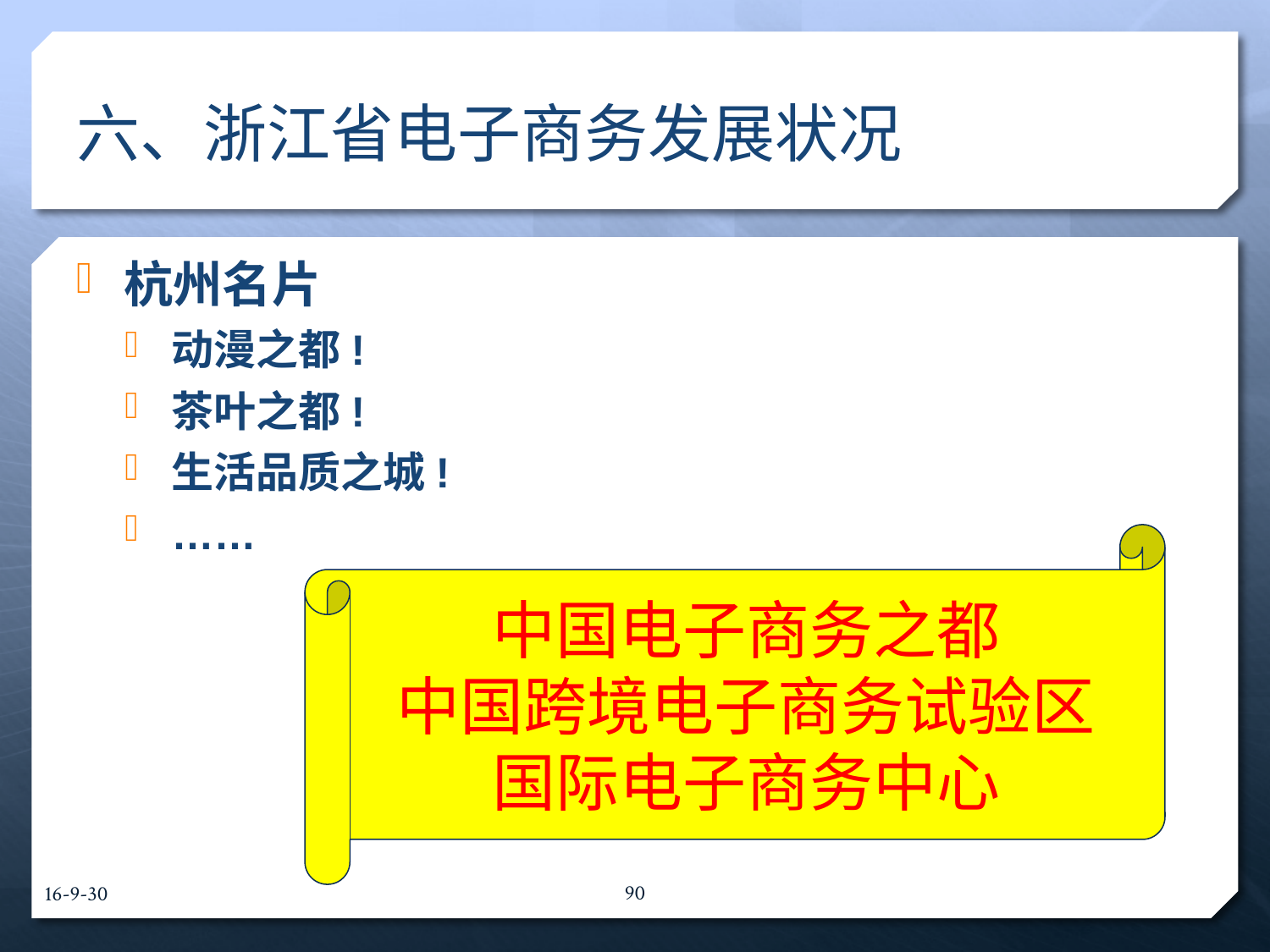

# 六、浙江省电子商务发展状况
杭州名片
动漫之都!
茶叶之都!
生活品质之城!
……
中国电子商务之都
中国跨境电子商务试验区
国际电子商务中心
16-9-30
90